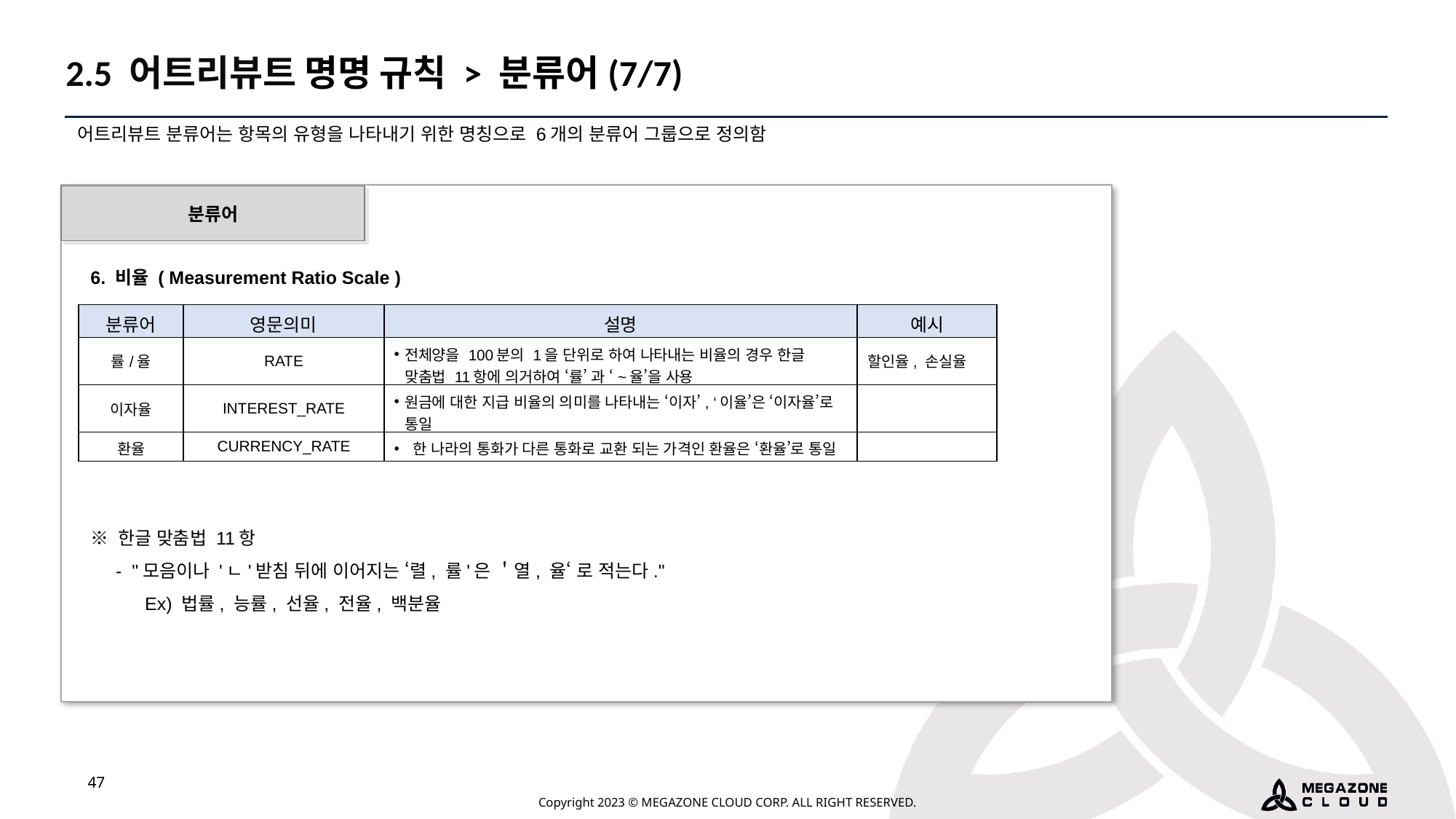

2.5 어트리뷰트 명명 규칙 > 분류어(7/7)
어트리뷰트 분류어는 항목의 유형을 나타내기 위한 명칭으로 6개의 분류어 그룹으로 정의함

분류어
6. 비율 ( Measurement Ratio Scale )
| 분류어 | 영문의미 | 설명 | 예시 |
| --- | --- | --- | --- |
| 률/율 | RATE | 전체양을 100분의 1을 단위로 하여 나타내는 비율의 경우 한글 맞춤법 11항에 의거하여 ‘률’ 과 ‘~율’을 사용 | 할인율, 손실율 |
| 이자율 | INTEREST\_RATE | 원금에 대한 지급 비율의 의미를 나타내는 ‘이자’, ‘이율’은 ‘이자율’로 통일 |  |
| 환율 | CURRENCY\_RATE | 한 나라의 통화가 다른 통화로 교환 되는 가격인 환율은 ‘환율’로 통일 |  |
※ 한글 맞춤법 11항
     -  "모음이나 'ㄴ'받침 뒤에 이어지는 ‘렬, 률'은 ＇열, 율‘ 로 적는다."
Ex) 법률, 능률, 선율, 전율, 백분율